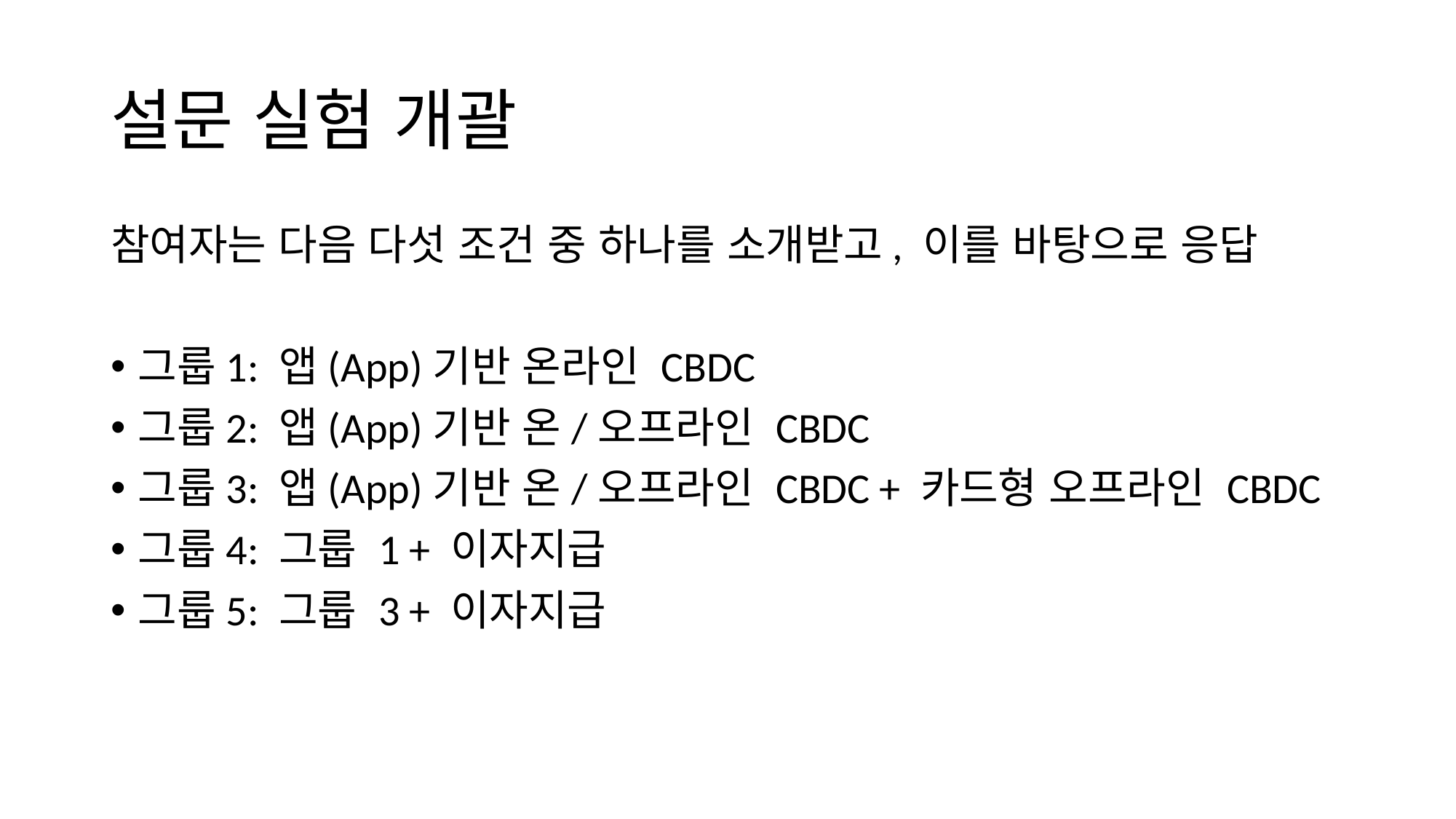

# 설문 실험 개괄
참여자는 다음 다섯 조건 중 하나를 소개받고, 이를 바탕으로 응답

그룹1: 앱(App)기반 온라인 CBDC
그룹2: 앱(App)기반 온/오프라인 CBDC
그룹3: 앱(App)기반 온/오프라인 CBDC + 카드형 오프라인 CBDC
그룹4: 그룹 1 + 이자지급
그룹5: 그룹 3 + 이자지급